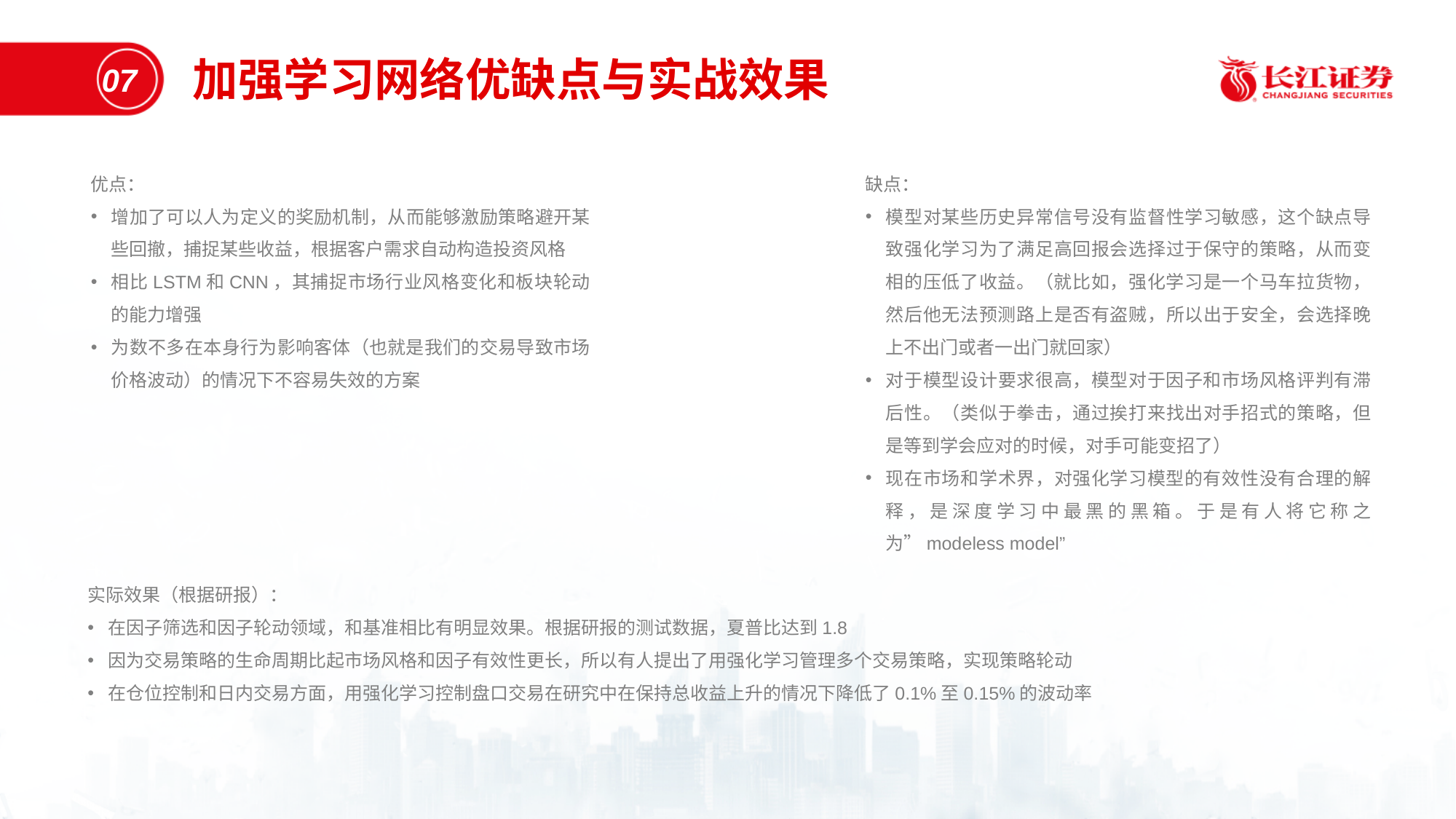

加强学习网络优缺点与实战效果
07
优点：
增加了可以人为定义的奖励机制，从而能够激励策略避开某些回撤，捕捉某些收益，根据客户需求自动构造投资风格
相比LSTM和CNN，其捕捉市场行业风格变化和板块轮动的能力增强
为数不多在本身行为影响客体（也就是我们的交易导致市场价格波动）的情况下不容易失效的方案
缺点：
模型对某些历史异常信号没有监督性学习敏感，这个缺点导致强化学习为了满足高回报会选择过于保守的策略，从而变相的压低了收益。（就比如，强化学习是一个马车拉货物，然后他无法预测路上是否有盗贼，所以出于安全，会选择晚上不出门或者一出门就回家）
对于模型设计要求很高，模型对于因子和市场风格评判有滞后性。（类似于拳击，通过挨打来找出对手招式的策略，但是等到学会应对的时候，对手可能变招了）
现在市场和学术界，对强化学习模型的有效性没有合理的解释，是深度学习中最黑的黑箱。于是有人将它称之为”modeless model”
实际效果（根据研报）：
在因子筛选和因子轮动领域，和基准相比有明显效果。根据研报的测试数据，夏普比达到1.8
因为交易策略的生命周期比起市场风格和因子有效性更长，所以有人提出了用强化学习管理多个交易策略，实现策略轮动
在仓位控制和日内交易方面，用强化学习控制盘口交易在研究中在保持总收益上升的情况下降低了0.1%至0.15%的波动率